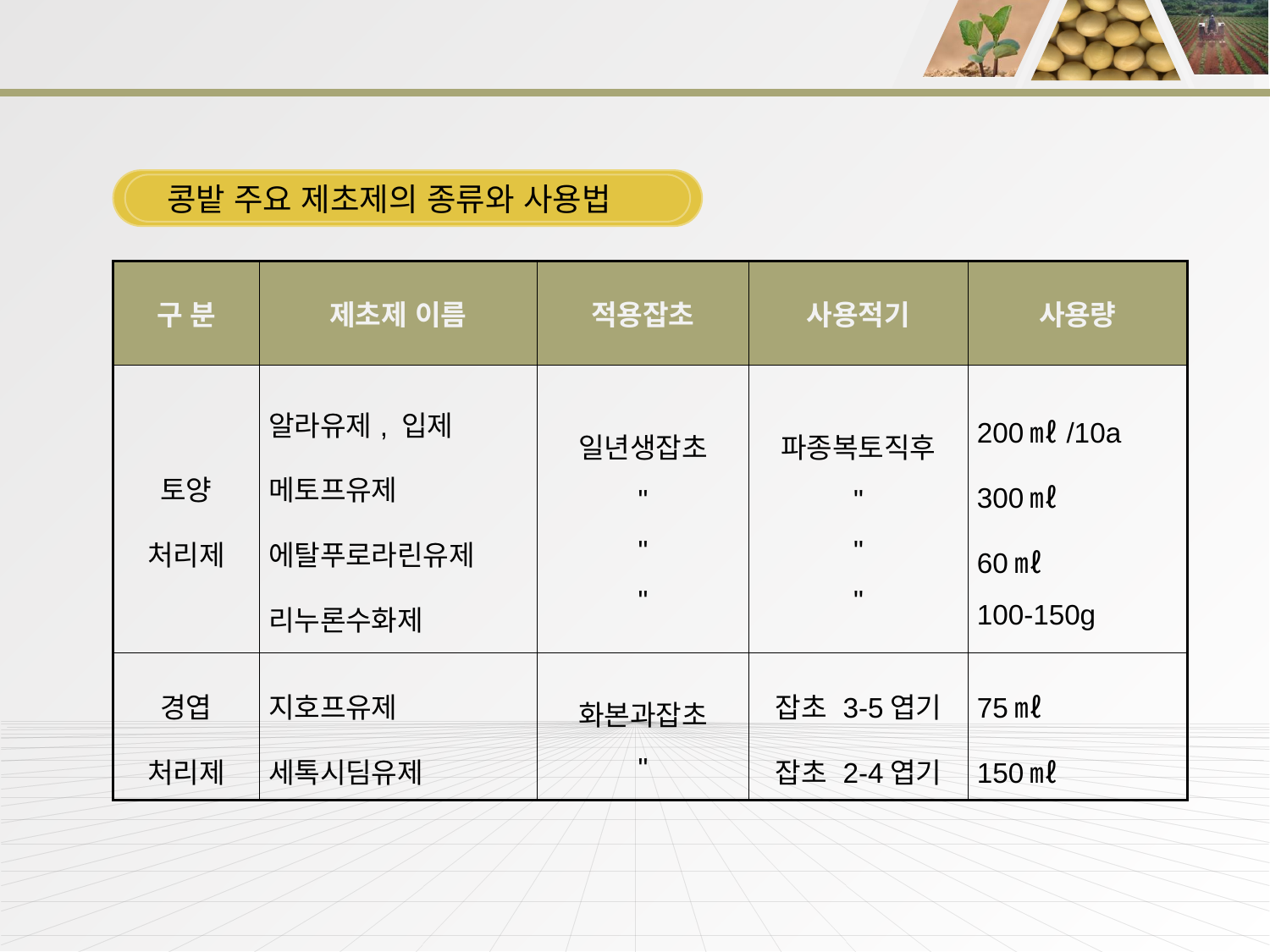

콩밭 주요 제초제의 종류와 사용법
| 구 분 | 제초제 이름 | 적용잡초 | 사용적기 | 사용량 |
| --- | --- | --- | --- | --- |
| 토양 처리제 | 알라유제, 입제 메토프유제 에탈푸로라린유제 리누론수화제 | 일년생잡초 " " " | 파종복토직후 " " " | 200㎖/10a 300㎖ 60㎖ 100-150g |
| 경엽 처리제 | 지호프유제 세톡시딤유제 | 화본과잡초 " | 잡초 3-5엽기 잡초 2-4엽기 | 75㎖ 150㎖ |